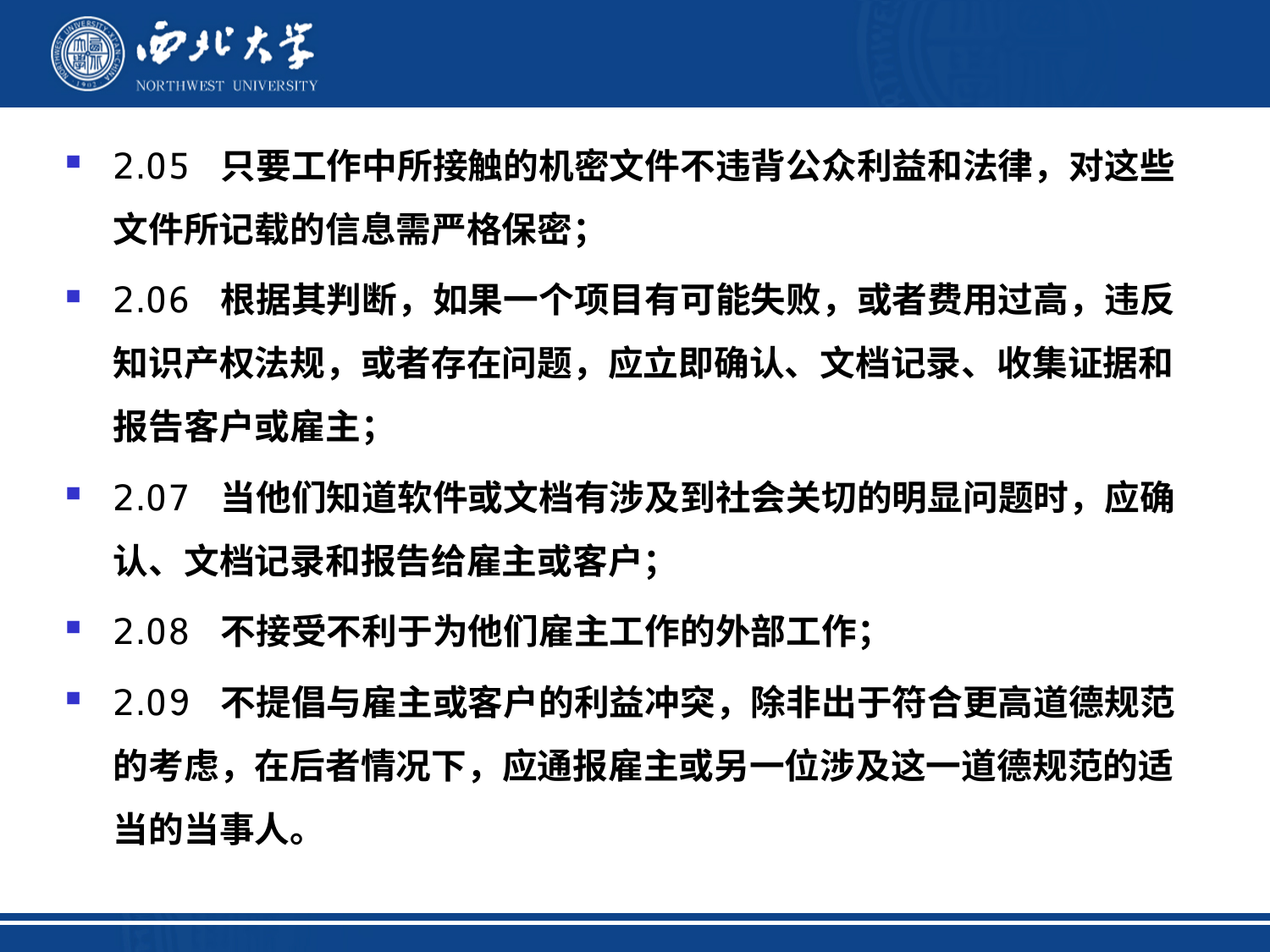

2.05  只要工作中所接触的机密文件不违背公众利益和法律，对这些文件所记载的信息需严格保密；
2.06  根据其判断，如果一个项目有可能失败，或者费用过高，违反知识产权法规，或者存在问题，应立即确认、文档记录、收集证据和报告客户或雇主；
2.07  当他们知道软件或文档有涉及到社会关切的明显问题时，应确认、文档记录和报告给雇主或客户；
2.08  不接受不利于为他们雇主工作的外部工作；
2.09  不提倡与雇主或客户的利益冲突，除非出于符合更高道德规范的考虑，在后者情况下，应通报雇主或另一位涉及这一道德规范的适当的当事人。